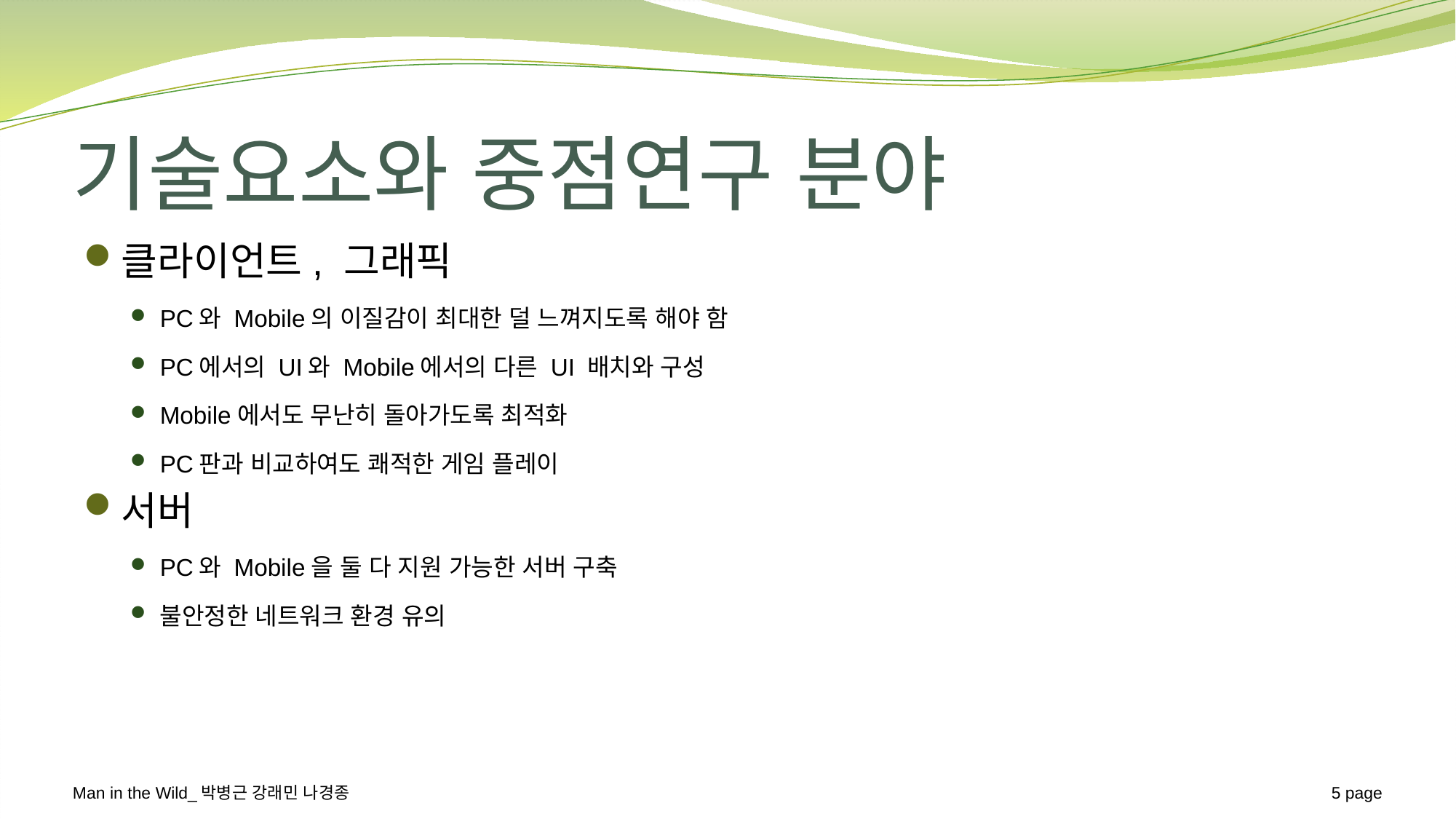

# 기술요소와 중점연구 분야
클라이언트, 그래픽
PC와 Mobile의 이질감이 최대한 덜 느껴지도록 해야 함
PC에서의 UI와 Mobile에서의 다른 UI 배치와 구성
Mobile에서도 무난히 돌아가도록 최적화
PC판과 비교하여도 쾌적한 게임 플레이
서버
PC와 Mobile을 둘 다 지원 가능한 서버 구축
불안정한 네트워크 환경 유의

Man in the Wild_박병근 강래민 나경종
5 page